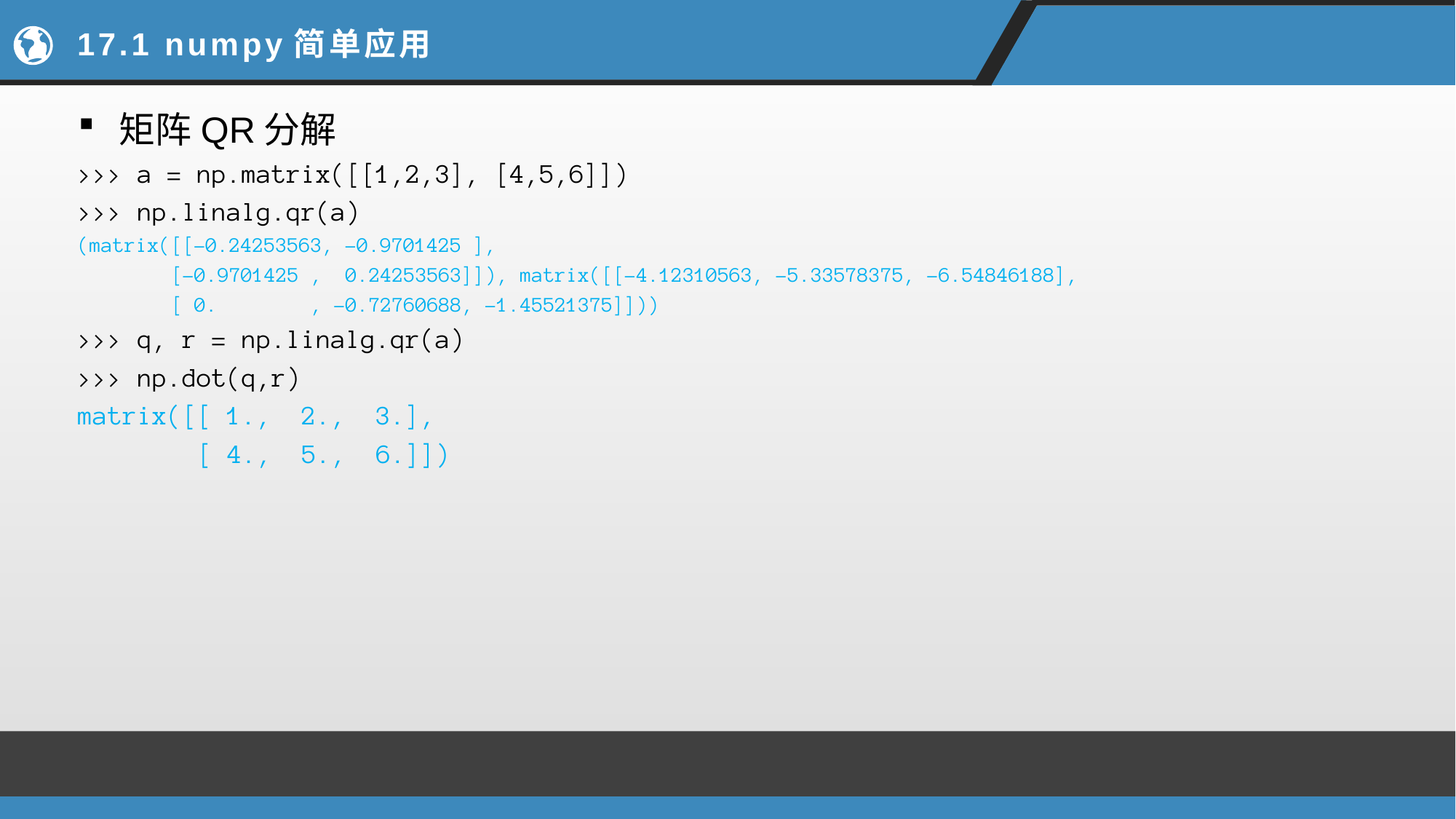

# 17.1 numpy简单应用

矩阵QR分解
>>> a = np.matrix([[1,2,3], [4,5,6]])
>>> np.linalg.qr(a)
(matrix([[-0.24253563, -0.9701425 ],
        [-0.9701425 ,  0.24253563]]), matrix([[-4.12310563, -5.33578375, -6.54846188],
        [ 0.        , -0.72760688, -1.45521375]]))
>>> q, r = np.linalg.qr(a)
>>> np.dot(q,r)
matrix([[ 1.,  2.,  3.],
        [ 4.,  5.,  6.]])